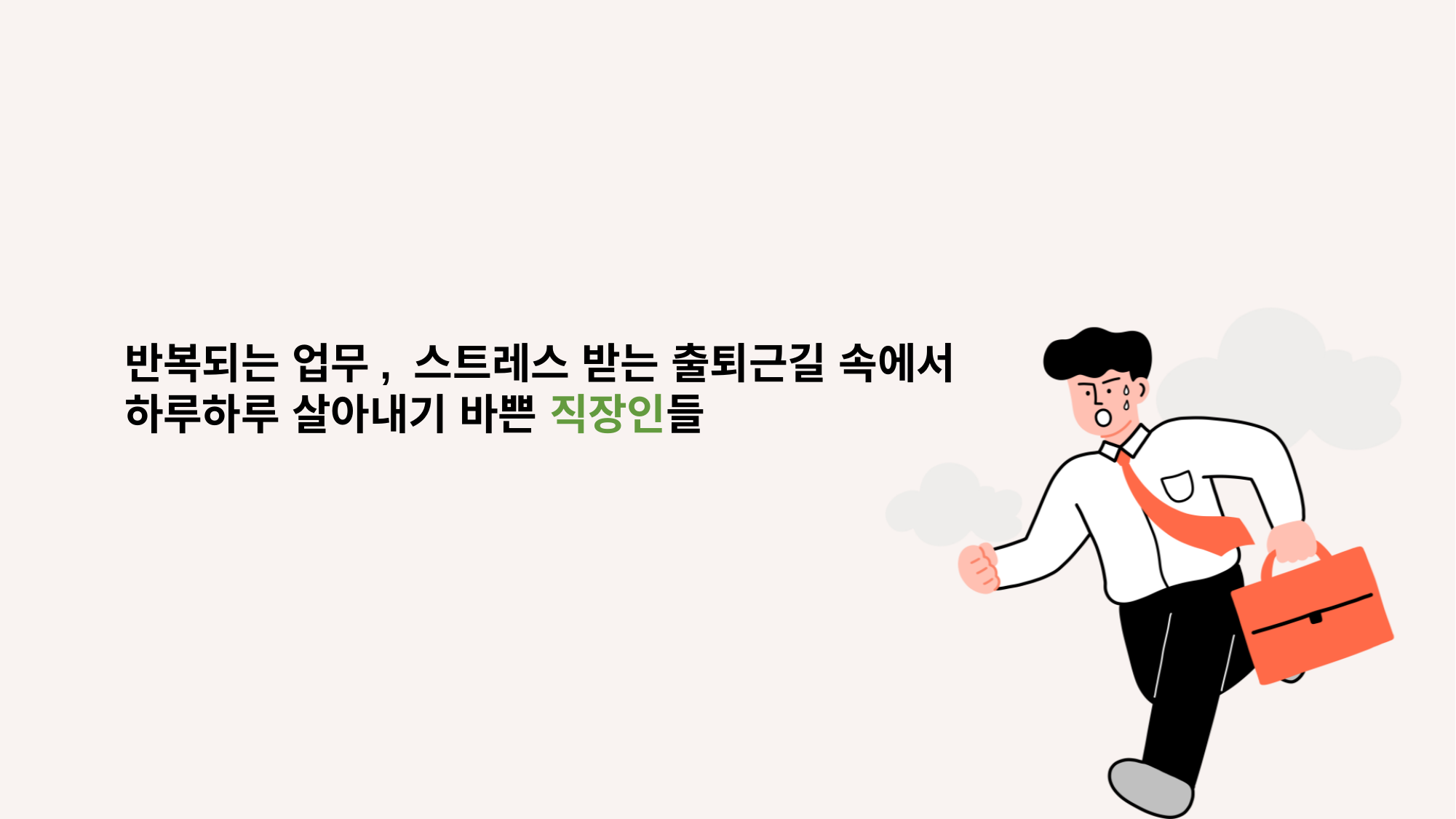

반복되는 업무, 스트레스 받는 출퇴근길 속에서
하루하루 살아내기 바쁜 직장인들